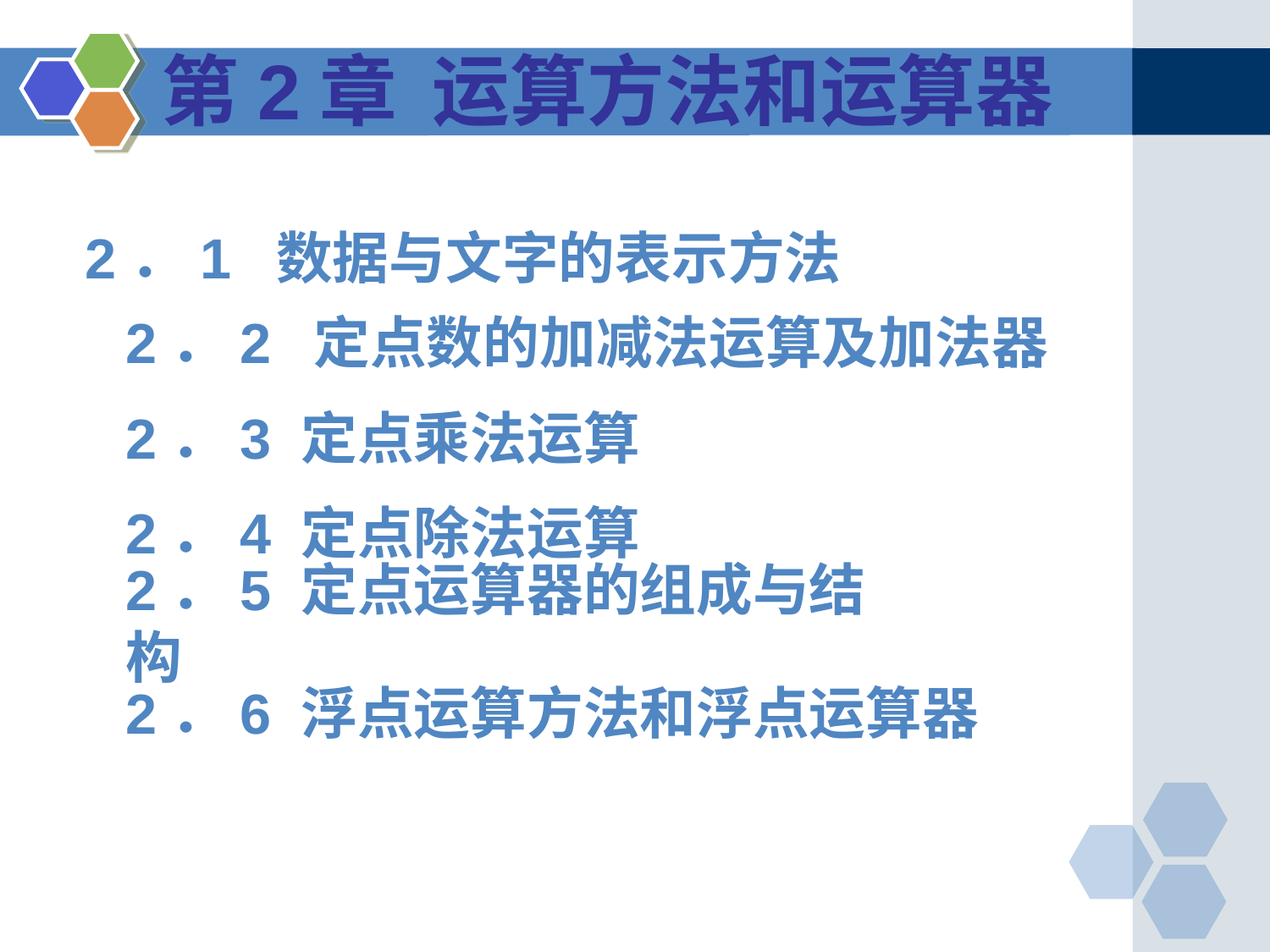

第2章  运算方法和运算器
2．1  数据与文字的表示方法
2．2  定点数的加减法运算及加法器
2．3 定点乘法运算
2．4 定点除法运算
2．5 定点运算器的组成与结构
2．6 浮点运算方法和浮点运算器